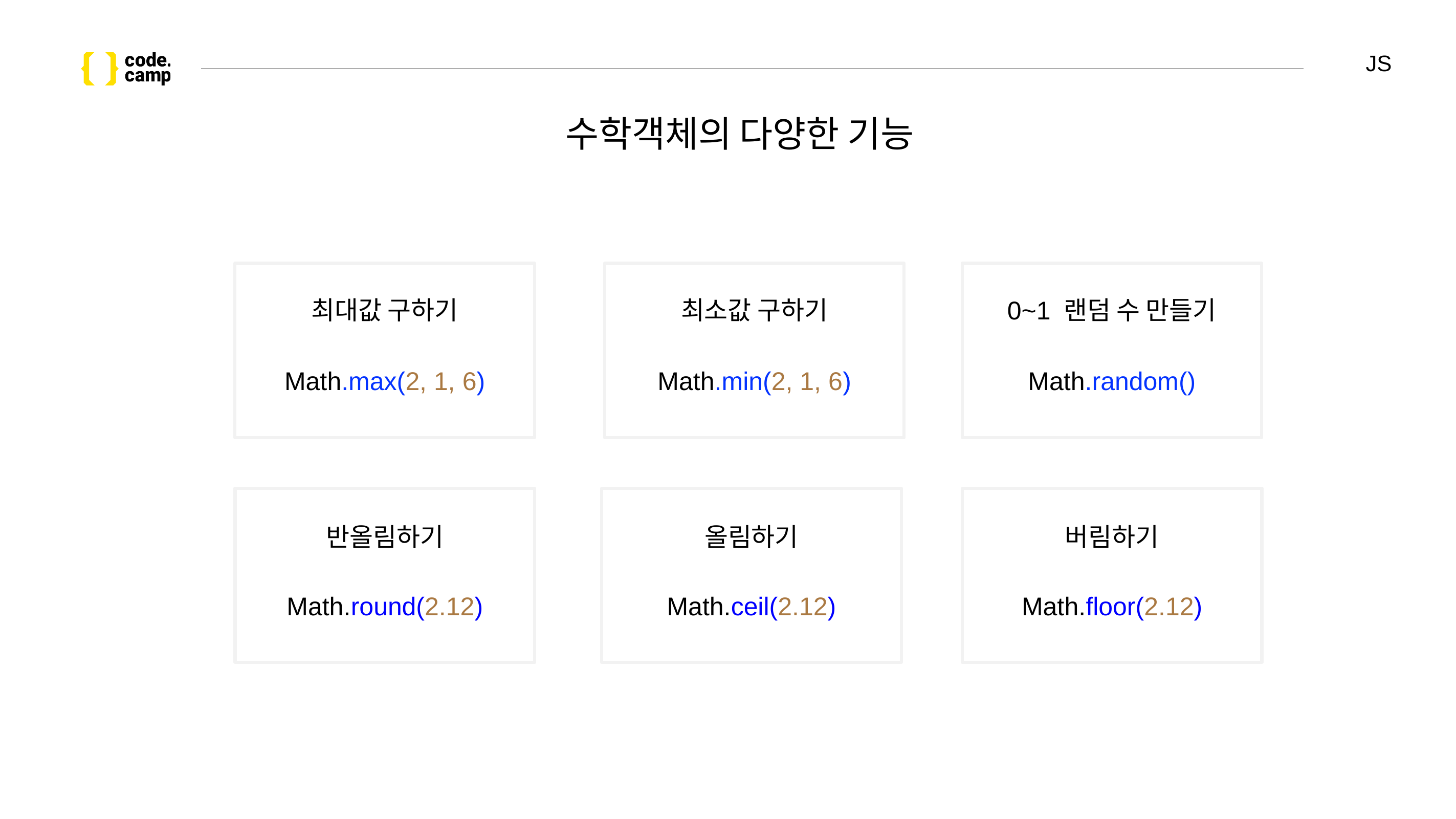

# JS

수학객체의 다양한 기능

최대값 구하기
최소값 구하기
0~1 랜덤 수 만들기
Math.max(2, 1, 6)
Math.min(2, 1, 6)
Math.random()

반올림하기
올림하기
버림하기
Math.round(2.12)
Math.ceil(2.12)
Math.floor(2.12)